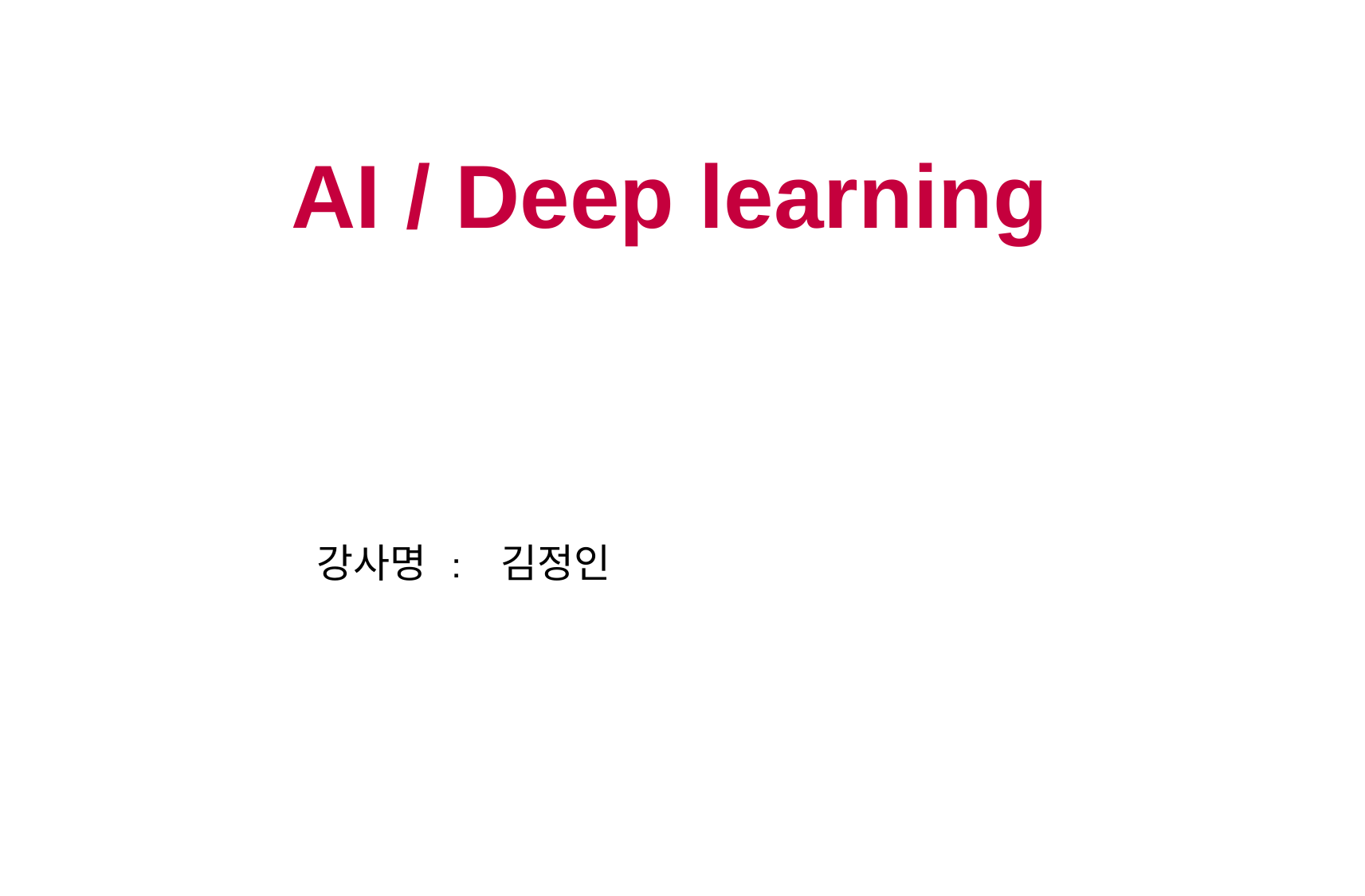

AI / Deep learning
강사명 : 김정인